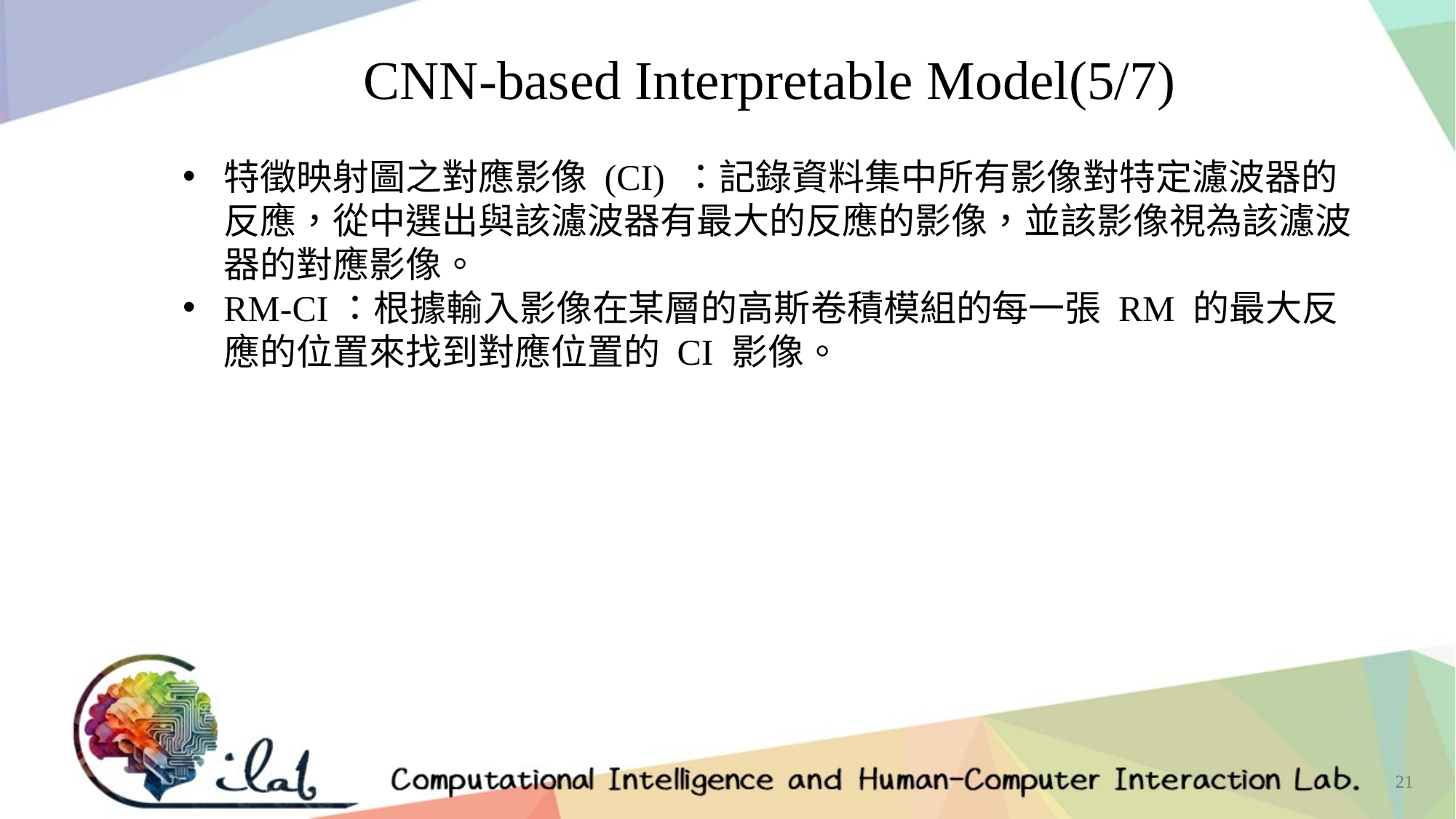

CNN-based Interpretable Model(5/7)
特徵映射圖之對應影像 (CI) ：記錄資料集中所有影像對特定濾波器的反應，從中選出與該濾波器有最大的反應的影像，並該影像視為該濾波器的對應影像。
RM-CI：根據輸入影像在某層的高斯卷積模組的每一張 RM 的最大反應的位置來找到對應位置的 CI 影像。
21